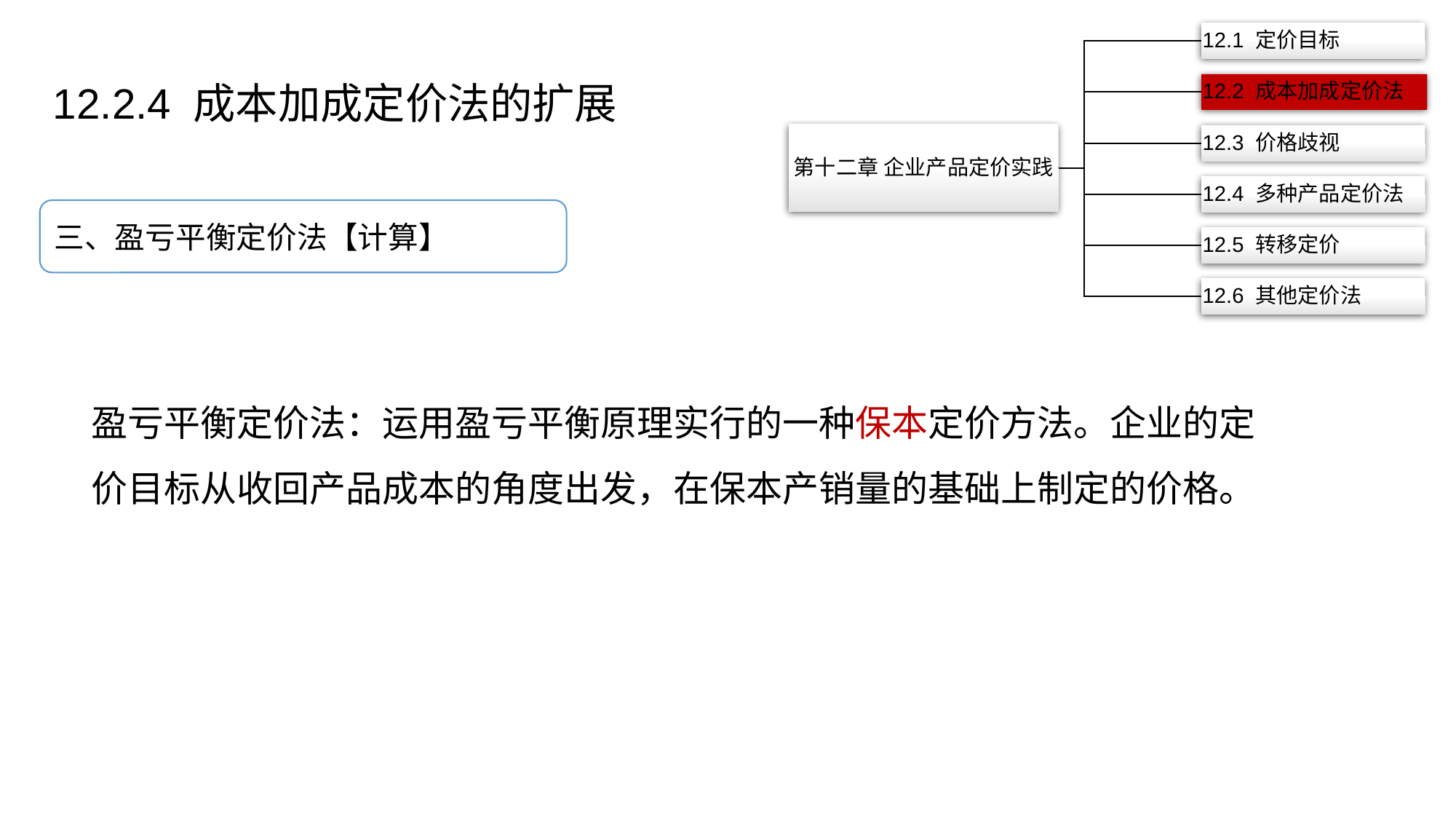

第十二章 企业产品定价实践
12.1 定价目标
12.2 成本加成定价法
12.3 价格歧视
12.4 多种产品定价法
12.5 转移定价
12.6 其他定价法
12.2.4 成本加成定价法的扩展
三、盈亏平衡定价法【计算】
盈亏平衡定价法：运用盈亏平衡原理实行的一种保本定价方法。企业的定价目标从收回产品成本的角度出发，在保本产销量的基础上制定的价格。